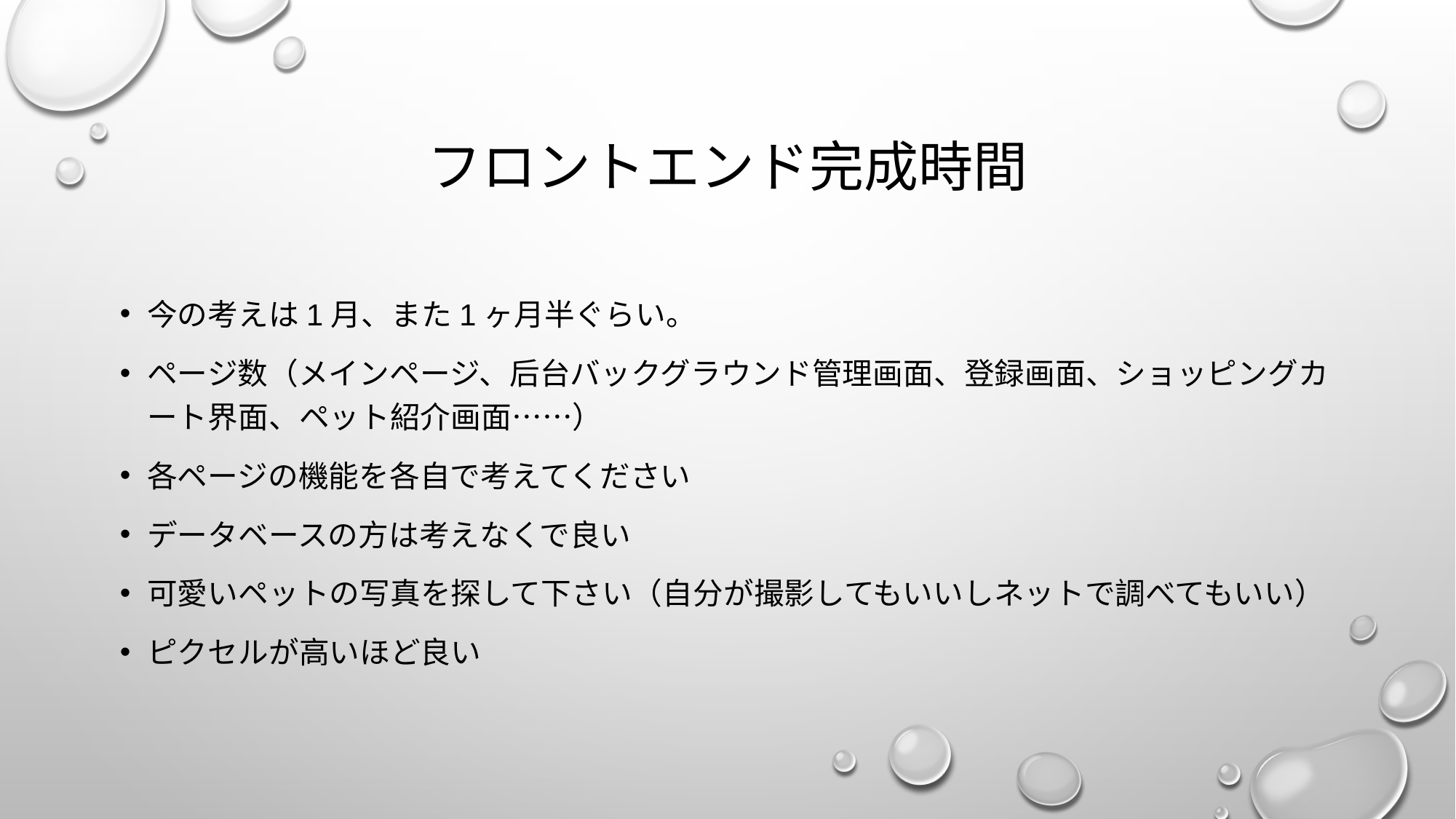

# フロントエンド完成時間
今の考えは1月、また1ヶ月半ぐらい。
ページ数（メインページ、后台バックグラウンド管理画面、登録画面、ショッピングカート界面、ペット紹介画面……）
各ページの機能を各自で考えてください
データベースの方は考えなくで良い
可愛いペットの写真を探して下さい（自分が撮影してもいいしネットで調べてもいい）
ピクセルが高いほど良い